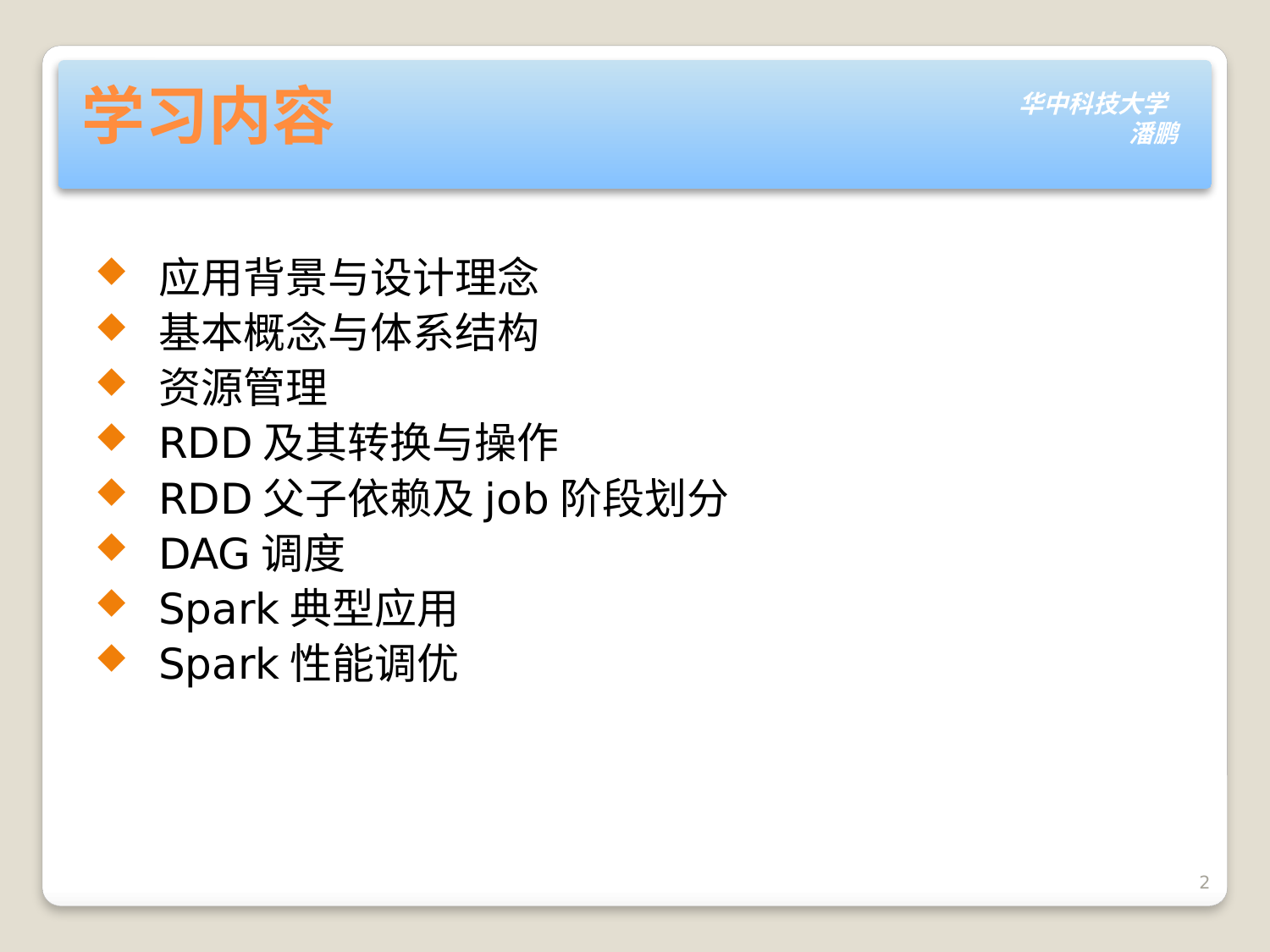

# 学习内容
应用背景与设计理念
基本概念与体系结构
资源管理
RDD及其转换与操作
RDD父子依赖及job阶段划分
DAG调度
Spark典型应用
Spark性能调优
2